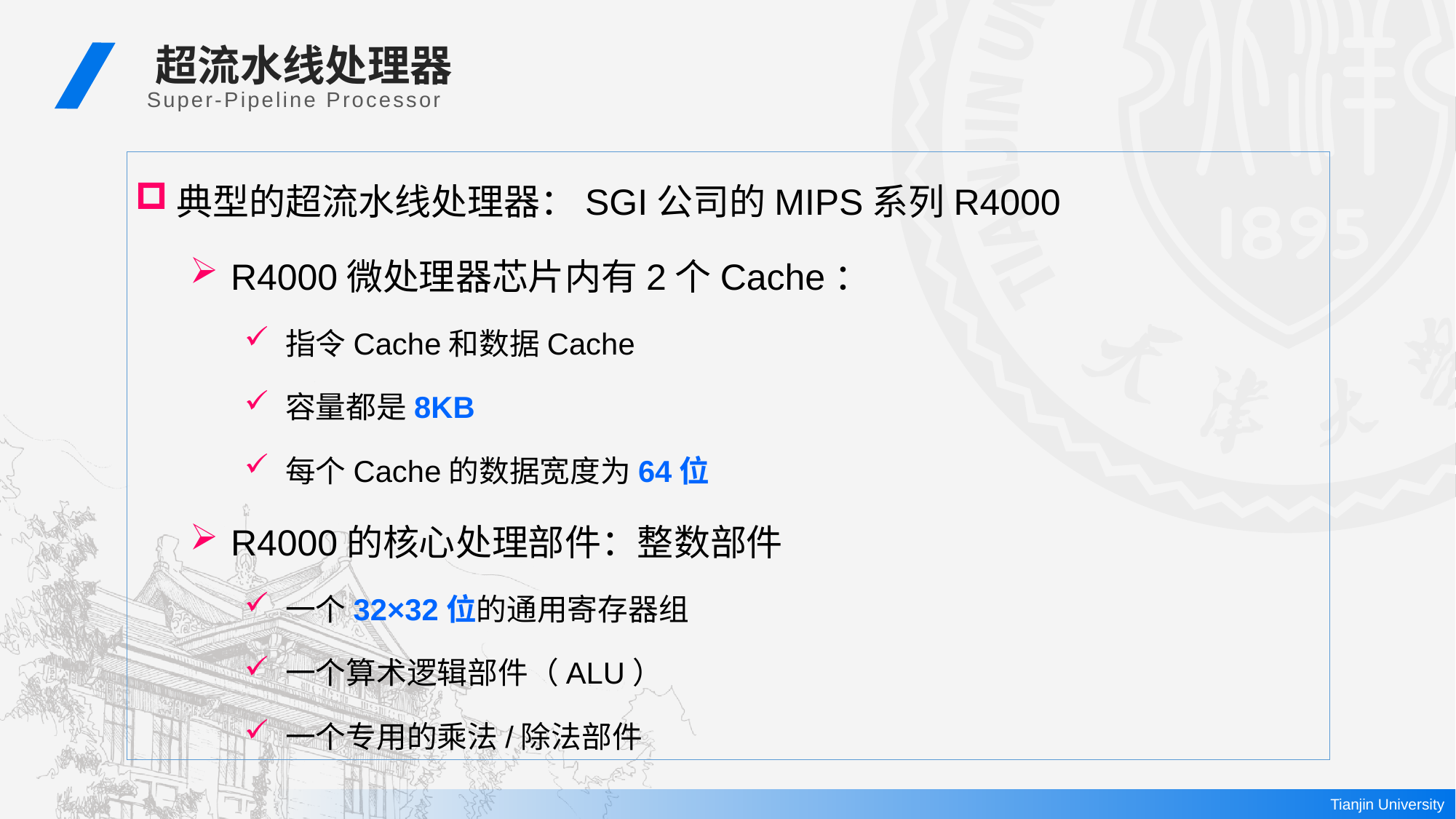

超流水线处理器
Super-Pipeline Processor
典型的超流水线处理器：SGI公司的MIPS系列R4000
R4000微处理器芯片内有2个Cache：
指令Cache和数据Cache
容量都是8KB
每个Cache的数据宽度为64位
R4000的核心处理部件：整数部件
一个32×32位的通用寄存器组
一个算术逻辑部件（ALU）
一个专用的乘法/除法部件